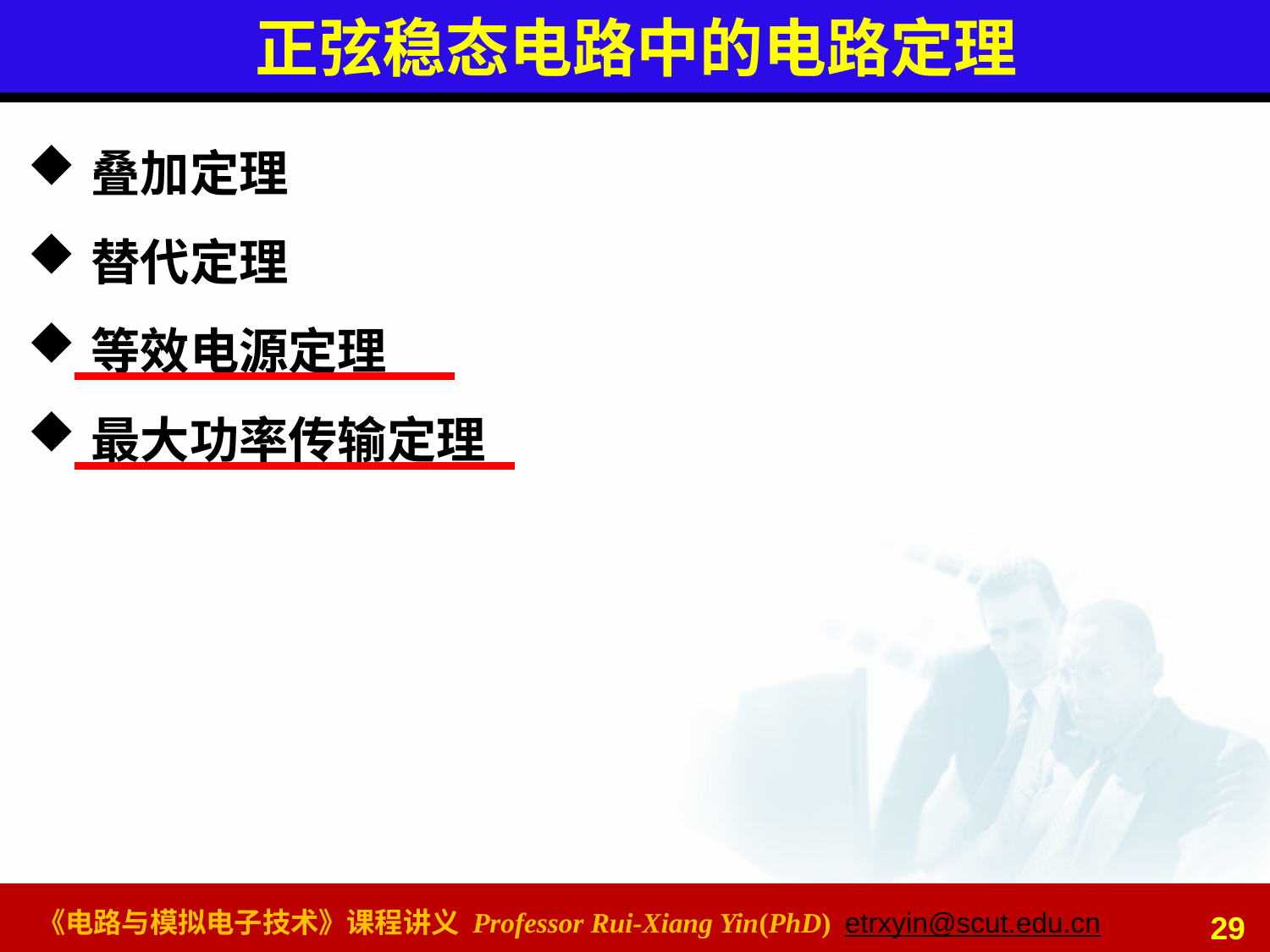

# 正弦稳态电路中的电路定理
叠加定理
替代定理
等效电源定理
最大功率传输定理
29